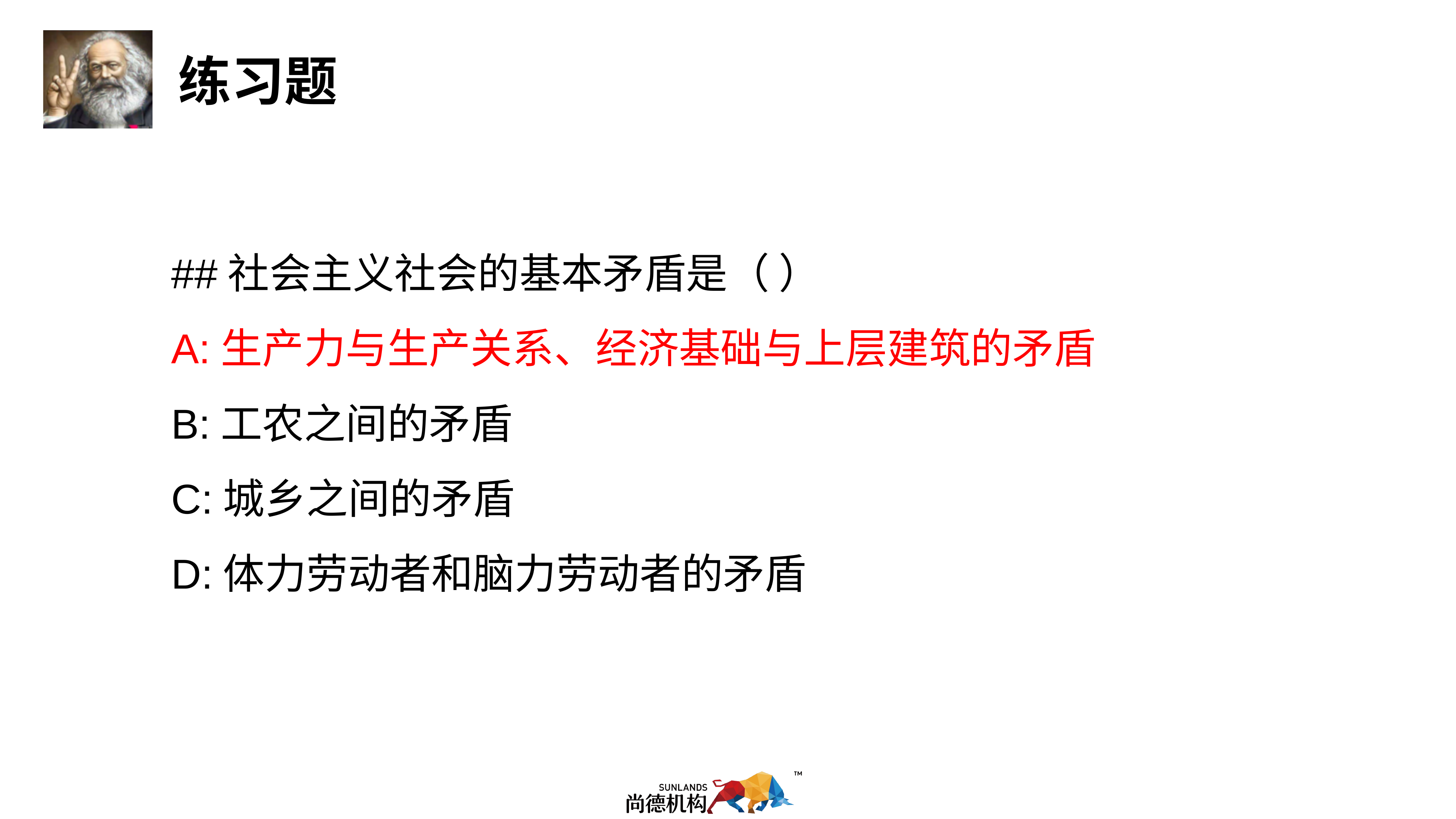

##社会主义社会的基本矛盾是（ ）
A:生产力与生产关系、经济基础与上层建筑的矛盾
B:工农之间的矛盾
C:城乡之间的矛盾
D:体力劳动者和脑力劳动者的矛盾